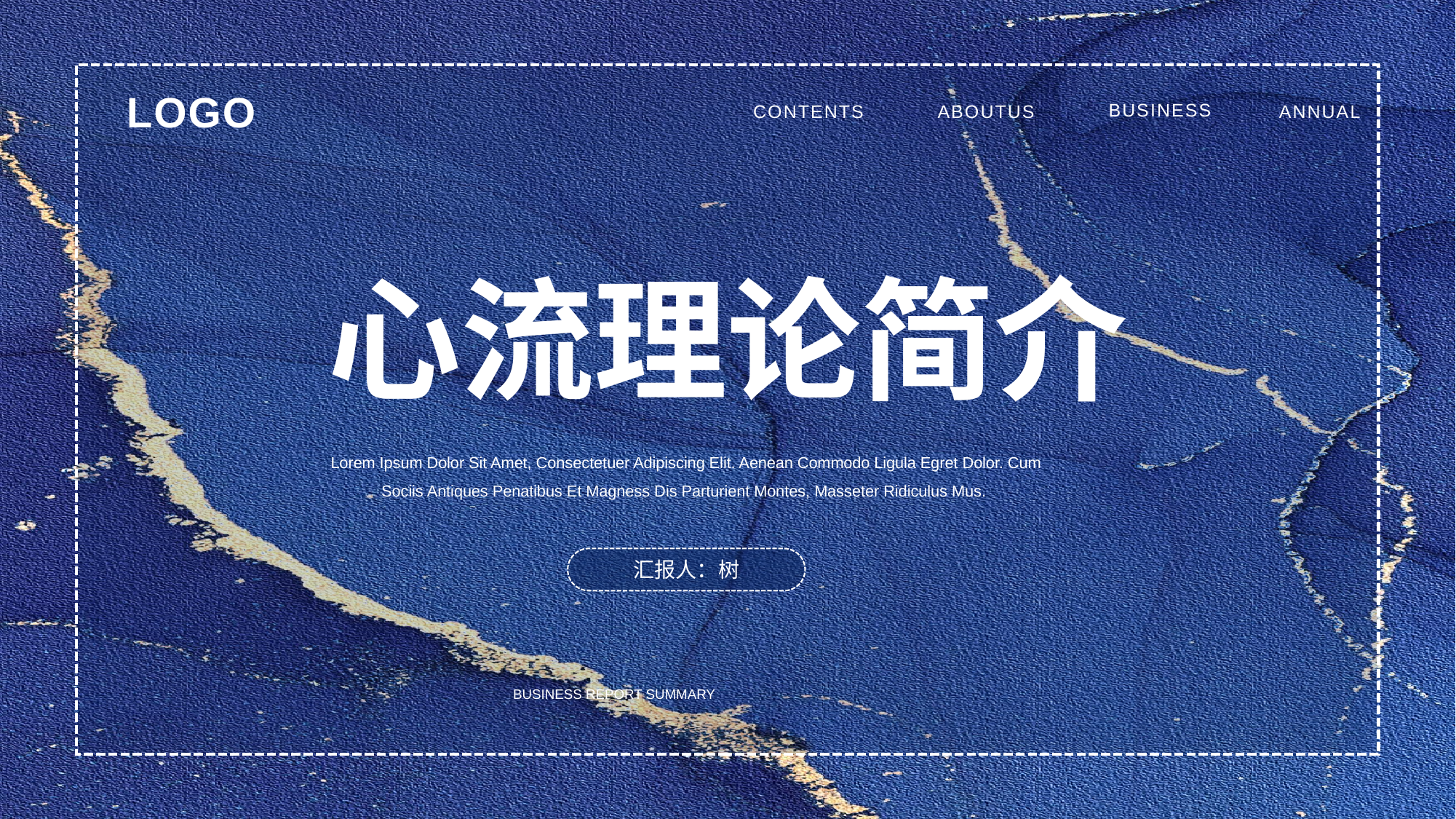

LOGO
BUSINESS
CONTENTS
ABOUTUS
ANNUAL
心流理论简介
Lorem Ipsum Dolor Sit Amet, Consectetuer Adipiscing Elit. Aenean Commodo Ligula Egret Dolor. Cum Sociis Antiques Penatibus Et Magness Dis Parturient Montes, Masseter Ridiculus Mus.
汇报人：树
BUSINESS REPORT SUMMARY